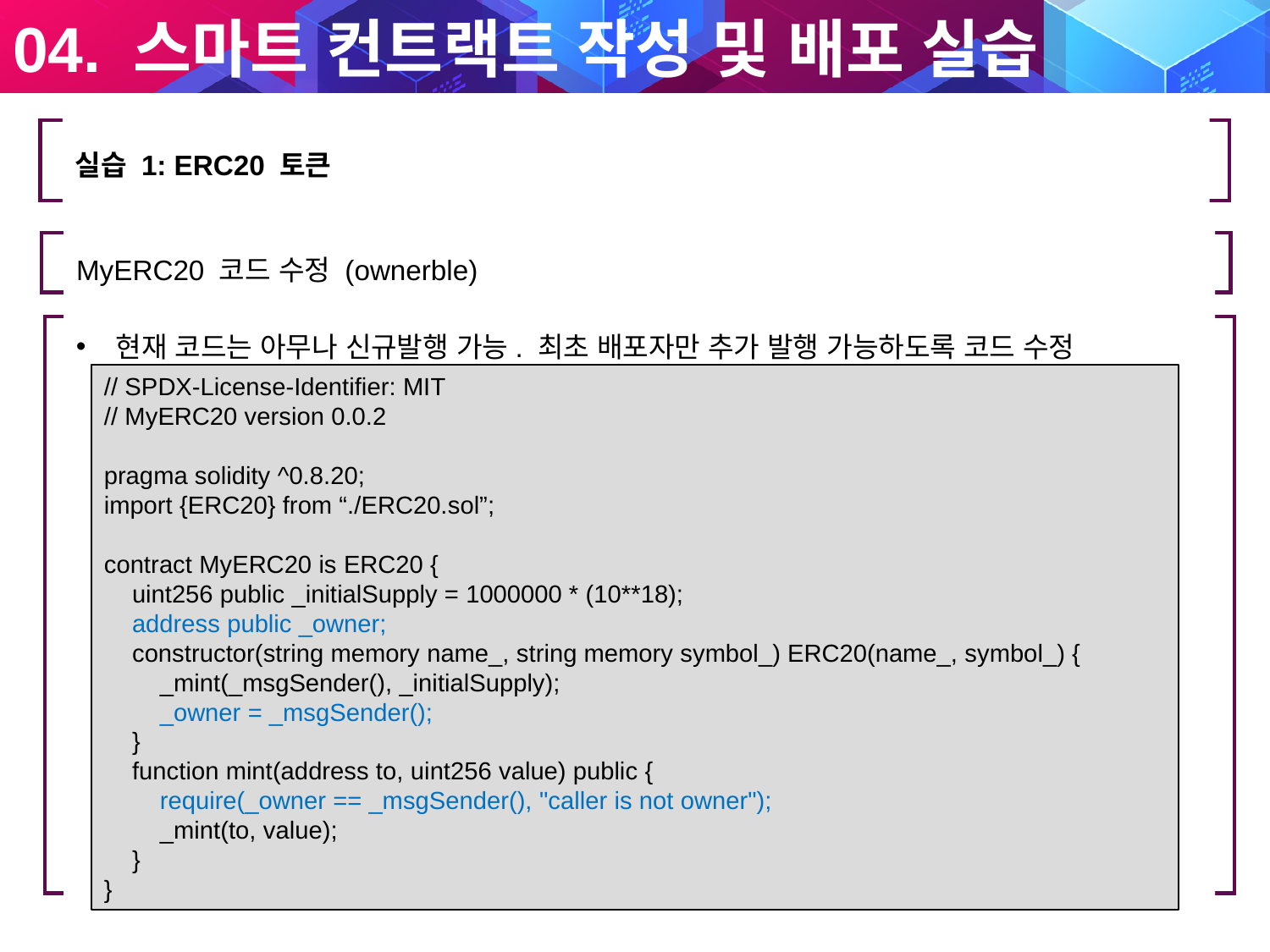

04. 스마트 컨트랙트 작성 및 배포 실습
실습 1: ERC20 토큰

MyERC20 코드 수정 (ownerble)

현재 코드는 아무나 신규발행 가능. 최초 배포자만 추가 발행 가능하도록 코드 수정
// SPDX-License-Identifier: MIT
// MyERC20 version 0.0.2

pragma solidity ^0.8.20;
import {ERC20} from “./ERC20.sol”;

contract MyERC20 is ERC20 {
    uint256 public _initialSupply = 1000000 * (10**18);
    address public _owner;
    constructor(string memory name_, string memory symbol_) ERC20(name_, symbol_) {
        _mint(_msgSender(), _initialSupply);
        _owner = _msgSender();
    }
    function mint(address to, uint256 value) public {
        require(_owner == _msgSender(), "caller is not owner");
        _mint(to, value);
    }
}